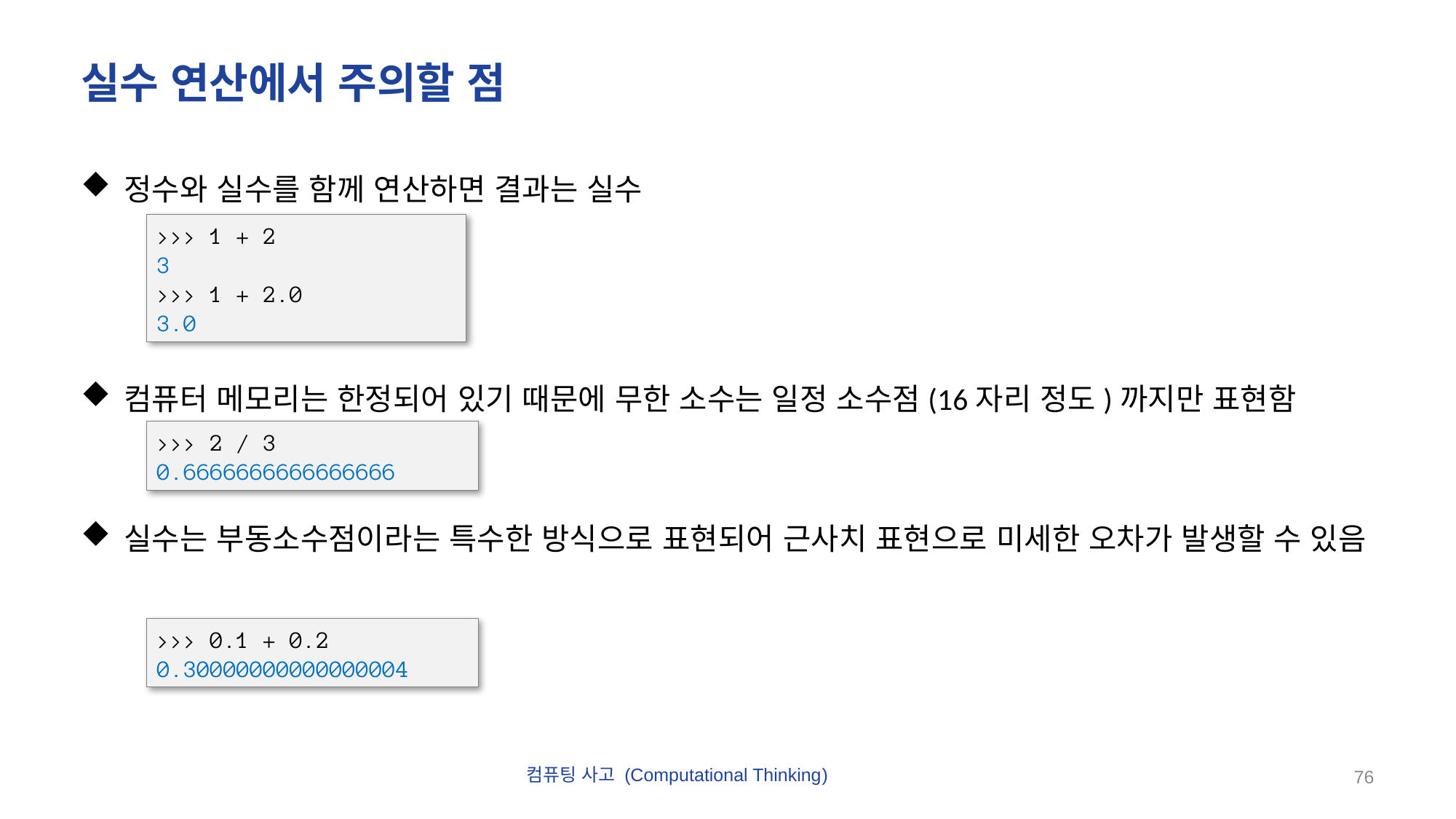

# 실수 연산에서 주의할 점
정수와 실수를 함께 연산하면 결과는 실수

컴퓨터 메모리는 한정되어 있기 때문에 무한 소수는 일정 소수점(16자리 정도)까지만 표현함

실수는 부동소수점이라는 특수한 방식으로 표현되어 근사치 표현으로 미세한 오차가 발생할 수 있음

>>> 1 + 2
3
>>> 1 + 2.0
3.0
>>> 2 / 3
0.6666666666666666
>>> 0.1 + 0.2
0.30000000000000004